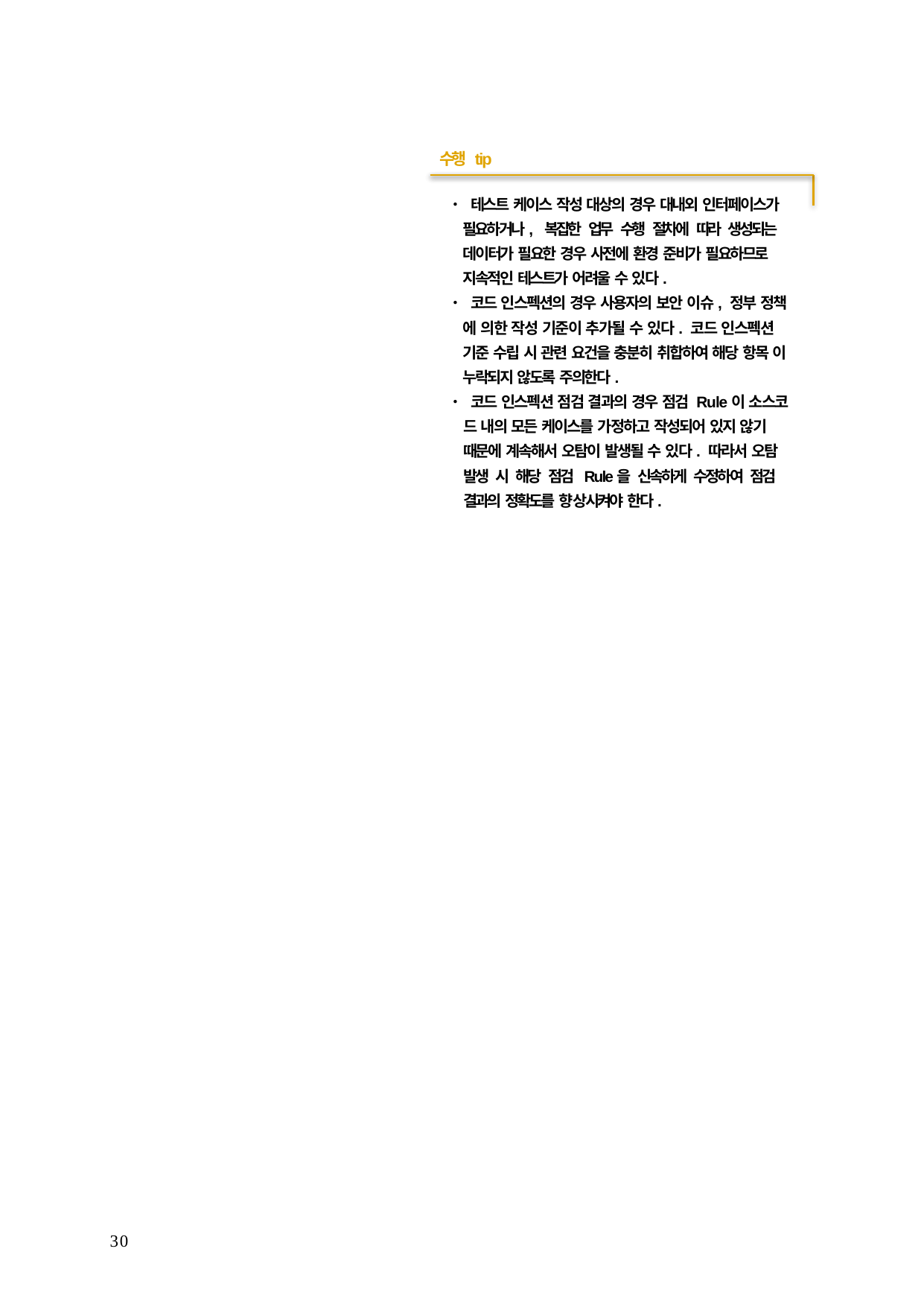

수행 tip

• 테스트 케이스 작성 대상의 경우 대내외 인터페이스가 필요하거나,  복잡한  업무  수행  절차에  따라  생성되는 데이터가 필요한 경우 사전에 환경 준비가 필요하므로 지속적인 테스트가 어려울 수 있다.
• 코드 인스펙션의 경우 사용자의 보안 이슈, 정부 정책 에 의한 작성 기준이 추가될 수 있다. 코드 인스펙션 기준 수립 시 관련 요건을 충분히 취합하여 해당 항목 이 누락되지 않도록 주의한다.
• 코드 인스펙션 점검 결과의 경우 점검 Rule이 소스코 드 내의 모든 케이스를 가정하고 작성되어 있지 않기 때문에 계속해서 오탐이 발생될 수 있다. 따라서 오탐 발생  시  해당  점검  Rule을  신속하게  수정하여  점검 결과의 정확도를 향상시켜야 한다.

30